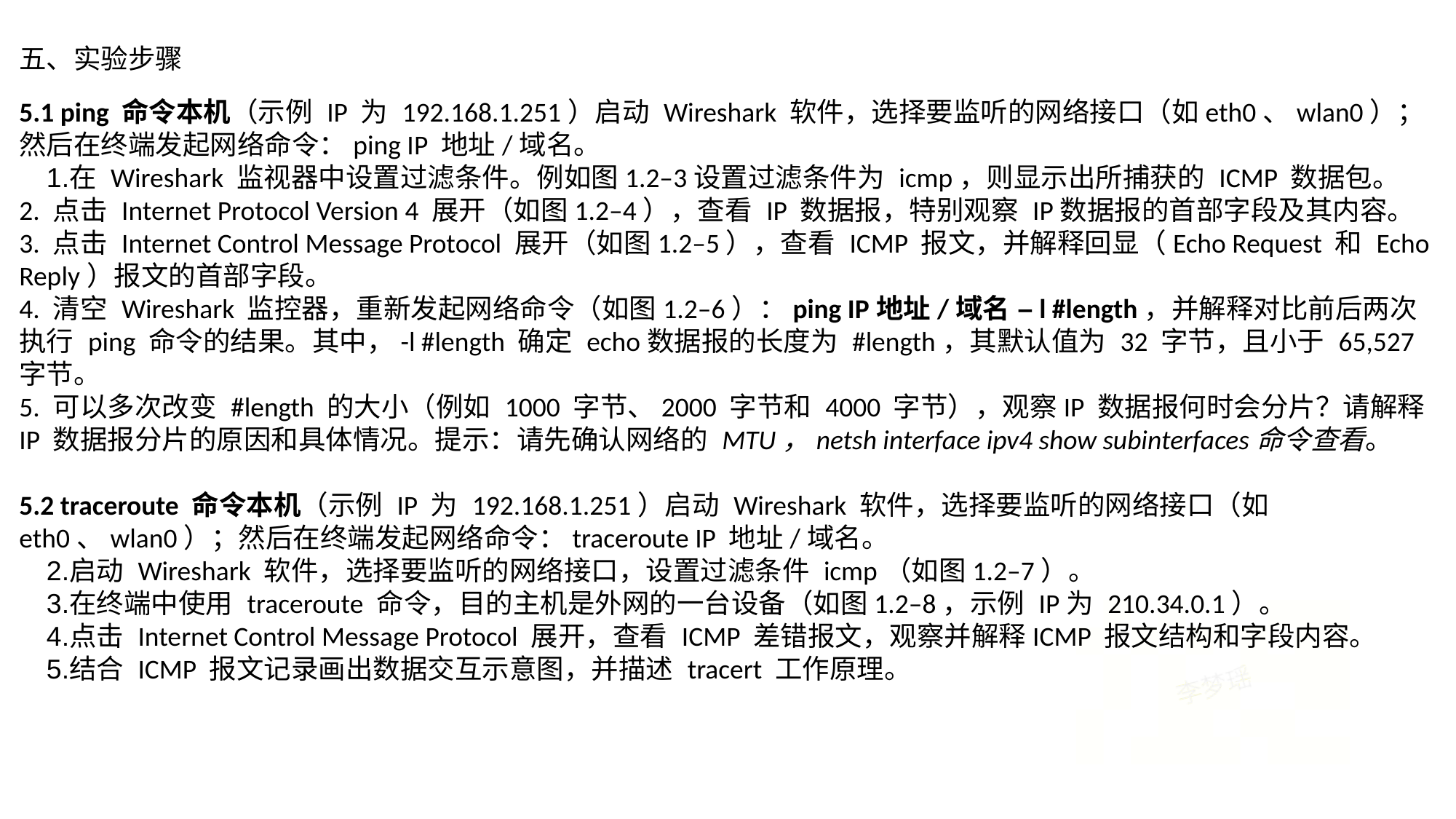

五、实验步骤

5.1 ping 命令本机（示例 IP 为 192.168.1.251）启动 Wireshark 软件，选择要监听的网络接口（如eth0、wlan0）；然后在终端发起网络命令：ping IP 地址/域名。
在 Wireshark 监视器中设置过滤条件。例如图1.2–3设置过滤条件为 icmp，则显示出所捕获的 ICMP 数据包。
2. 点击 Internet Protocol Version 4 展开（如图1.2–4），查看 IP 数据报，特别观察 IP数据报的首部字段及其内容。
3. 点击 Internet Control Message Protocol 展开（如图1.2–5），查看 ICMP 报文，并解释回显（Echo Request 和 Echo Reply）报文的首部字段。
4. 清空 Wireshark 监控器，重新发起网络命令（如图1.2–6）：ping IP地址/域名 –l #length，并解释对比前后两次执行 ping 命令的结果。其中，-l #length 确定 echo数据报的长度为 #length，其默认值为 32 字节，且小于 65,527 字节。
5. 可以多次改变 #length 的大小（例如 1000 字节、2000 字节和 4000 字节），观察IP 数据报何时会分片？请解释 IP 数据报分片的原因和具体情况。提示：请先确认网络的 MTU，netsh interface ipv4 show subinterfaces命令查看。

5.2 traceroute 命令本机（示例 IP 为 192.168.1.251）启动 Wireshark 软件，选择要监听的网络接口（如eth0、wlan0）；然后在终端发起网络命令：traceroute IP 地址/域名。
启动 Wireshark 软件，选择要监听的网络接口，设置过滤条件 icmp（如图1.2–7）。
在终端中使用 traceroute 命令，目的主机是外网的一台设备（如图1.2–8，示例 IP为 210.34.0.1）。
点击 Internet Control Message Protocol 展开，查看 ICMP 差错报文，观察并解释ICMP 报文结构和字段内容。
结合 ICMP 报文记录画出数据交互示意图，并描述 tracert 工作原理。